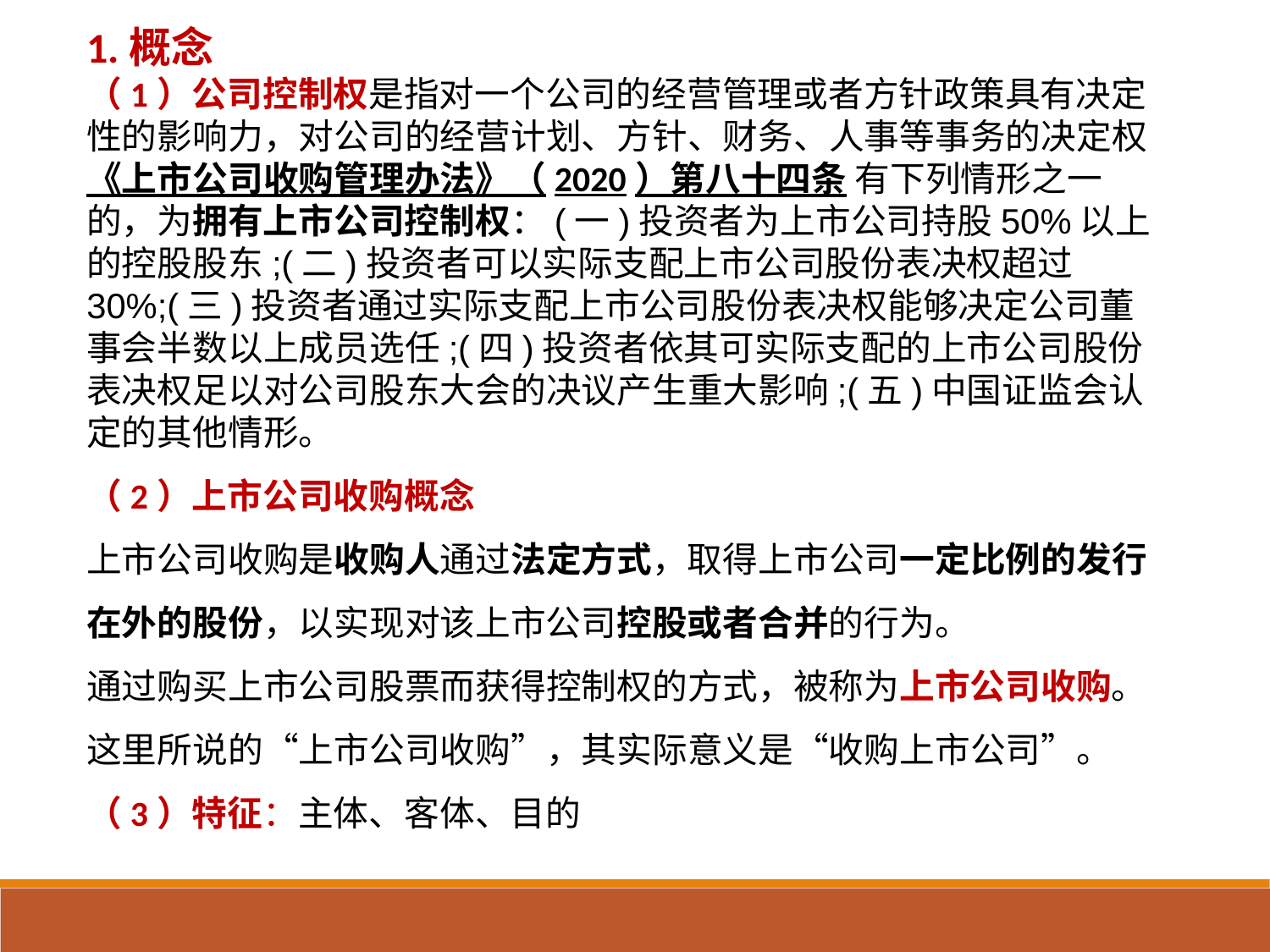

1.概念
（1）公司控制权是指对一个公司的经营管理或者方针政策具有决定性的影响力，对公司的经营计划、方针、财务、人事等事务的决定权
《上市公司收购管理办法》（2020）第八十四条 有下列情形之一的，为拥有上市公司控制权：(一)投资者为上市公司持股50%以上的控股股东;(二)投资者可以实际支配上市公司股份表决权超过30%;(三)投资者通过实际支配上市公司股份表决权能够决定公司董事会半数以上成员选任;(四)投资者依其可实际支配的上市公司股份表决权足以对公司股东大会的决议产生重大影响;(五)中国证监会认定的其他情形。
（2）上市公司收购概念
上市公司收购是收购人通过法定方式，取得上市公司一定比例的发行在外的股份，以实现对该上市公司控股或者合并的行为。
通过购买上市公司股票而获得控制权的方式，被称为上市公司收购。
这里所说的“上市公司收购”，其实际意义是“收购上市公司”。
（3）特征：主体、客体、目的